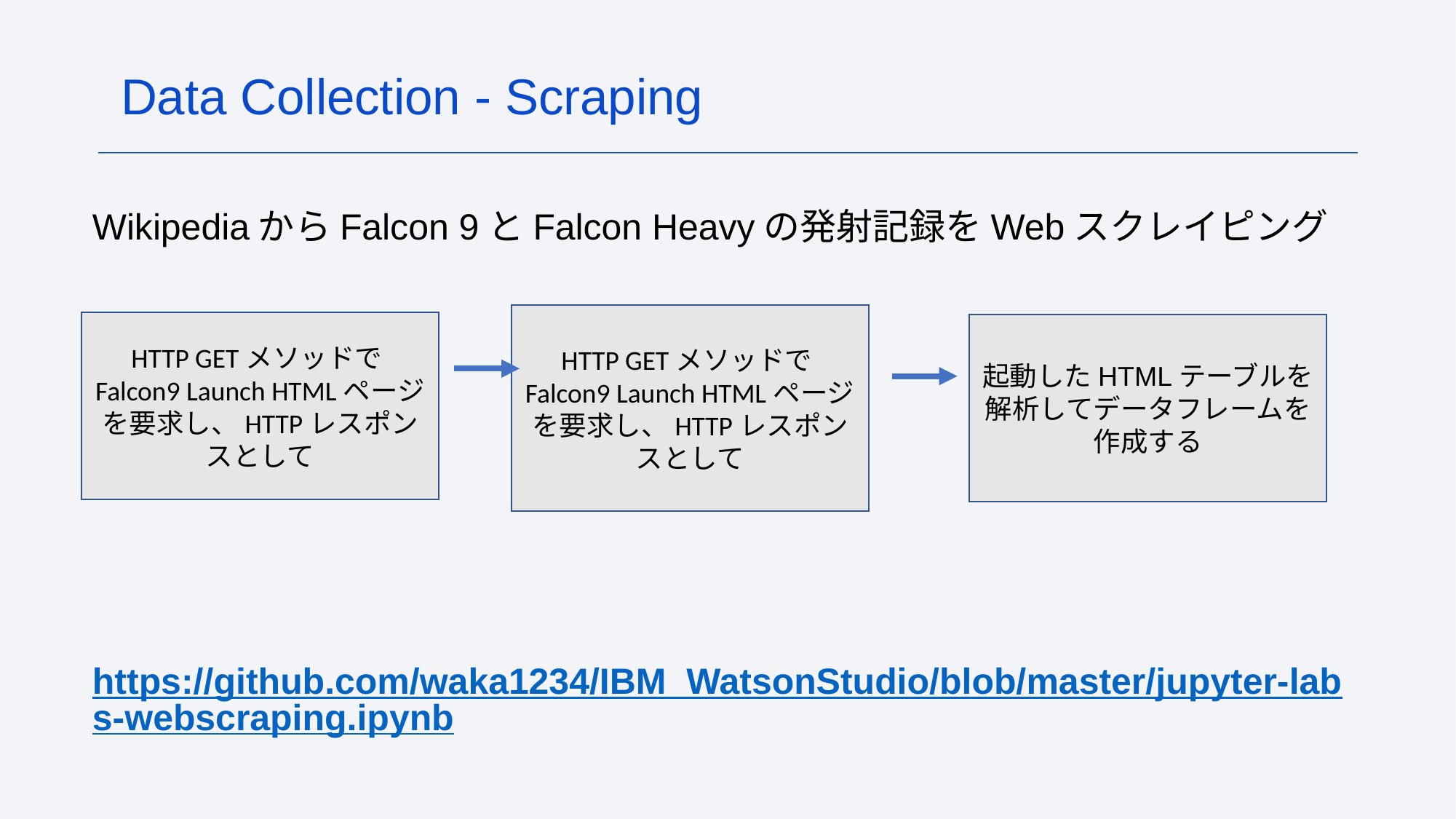

Data Collection - Scraping
WikipediaからFalcon 9とFalcon Heavyの発射記録をWebスクレイピング

https://github.com/waka1234/IBM_WatsonStudio/blob/master/jupyter-labs-webscraping.ipynb

HTTP GETメソッドでFalcon9 Launch HTMLページを要求し、HTTPレスポンスとして
HTTP GETメソッドでFalcon9 Launch HTMLページを要求し、HTTPレスポンスとして
起動したHTMLテーブルを解析してデータフレームを作成する